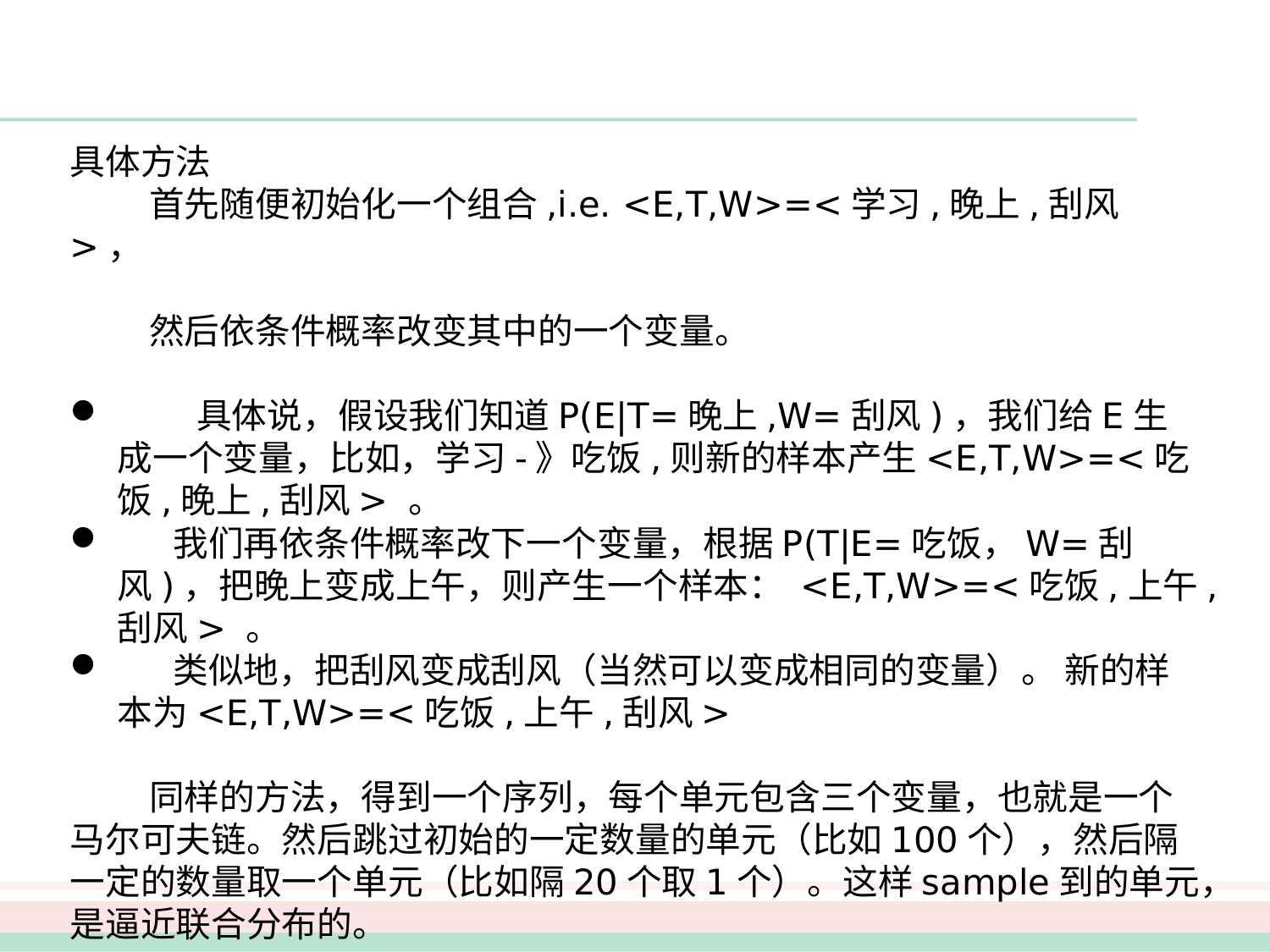

具体⽅法
  ⾸先随便初始化⼀个组合,i.e. <E,T,W>=<学习,晚上,刮风>，

  然后依条件概率改变其中的⼀个变量。

  具体说，假设我们知道P(E|T=晚上,W=刮风)，我们给E⽣成⼀个变量，⽐如，学习-》吃饭,则新的样本产生<E,T,W>=<吃饭,晚上,刮风> 。
      我们再依条件概率改下⼀个变量，根据P(T|E=吃饭，W=刮风)，把晚上变成上午，则产生一个样本： <E,T,W>=<吃饭,上午,刮风> 。
      类似地，把刮风变成刮风（当然可以变成相同的变量）。 新的样本为<E,T,W>=<吃饭,上午,刮风>

  同样的⽅法，得到⼀个序列，每个单元包含三个变量，也就是⼀个马尔可夫链。然后跳过初始的⼀定数量的单元（⽐如100个），然后隔⼀定的数量取⼀个单元（⽐如隔20个取1个）。这样sample到的单元，是逼近联合分布的。